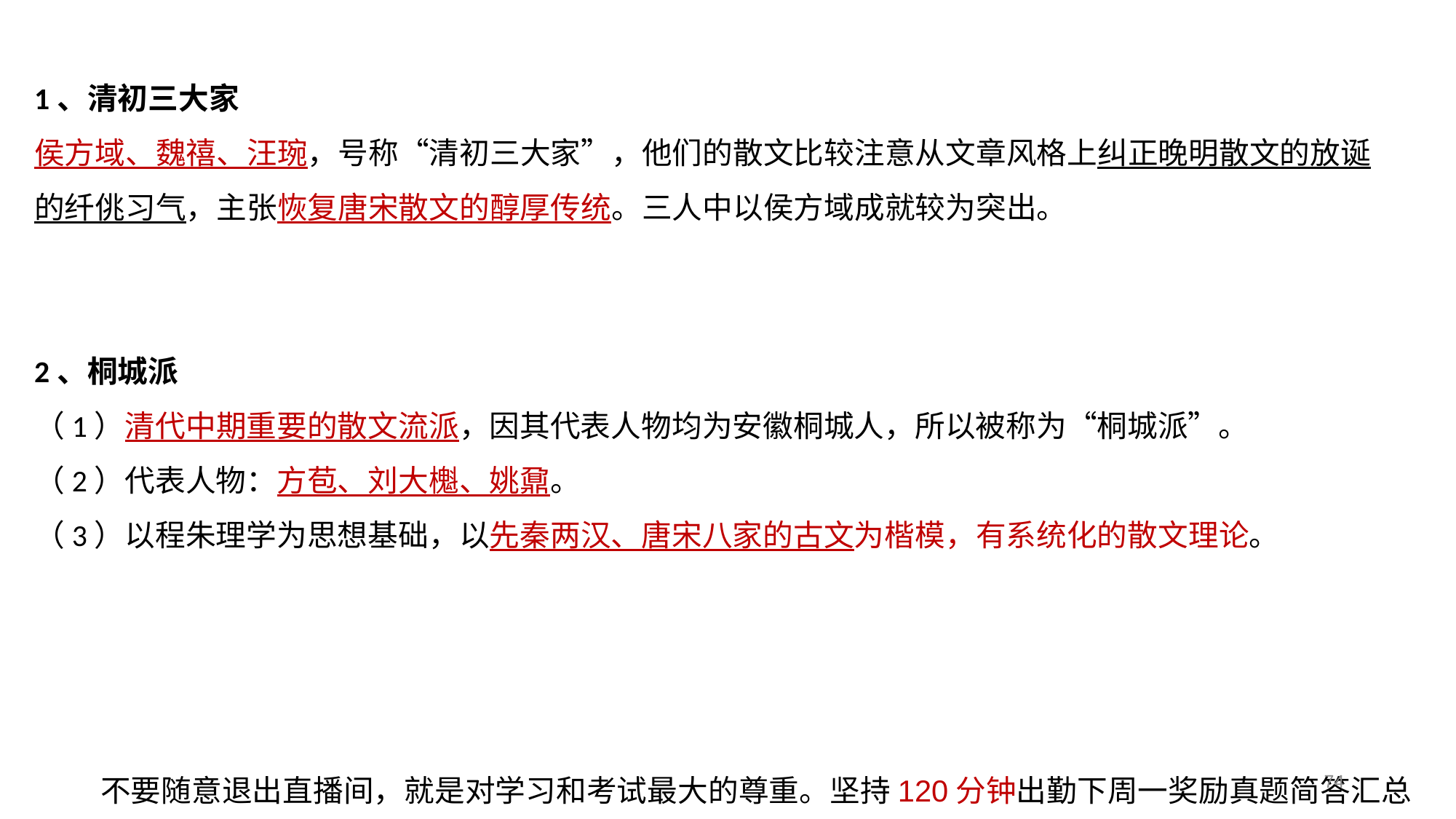

1、清初三大家
侯方域、魏禧、汪琬，号称“清初三大家”，他们的散文比较注意从文章风格上纠正晚明散文的放诞的纤佻习气，主张恢复唐宋散文的醇厚传统。三人中以侯方域成就较为突出。

2、桐城派
（1）清代中期重要的散文流派，因其代表人物均为安徽桐城人，所以被称为“桐城派”。
（2）代表人物：方苞、刘大櫆、姚鼐。
（3）以程朱理学为思想基础，以先秦两汉、唐宋八家的古文为楷模，有系统化的散文理论。
74